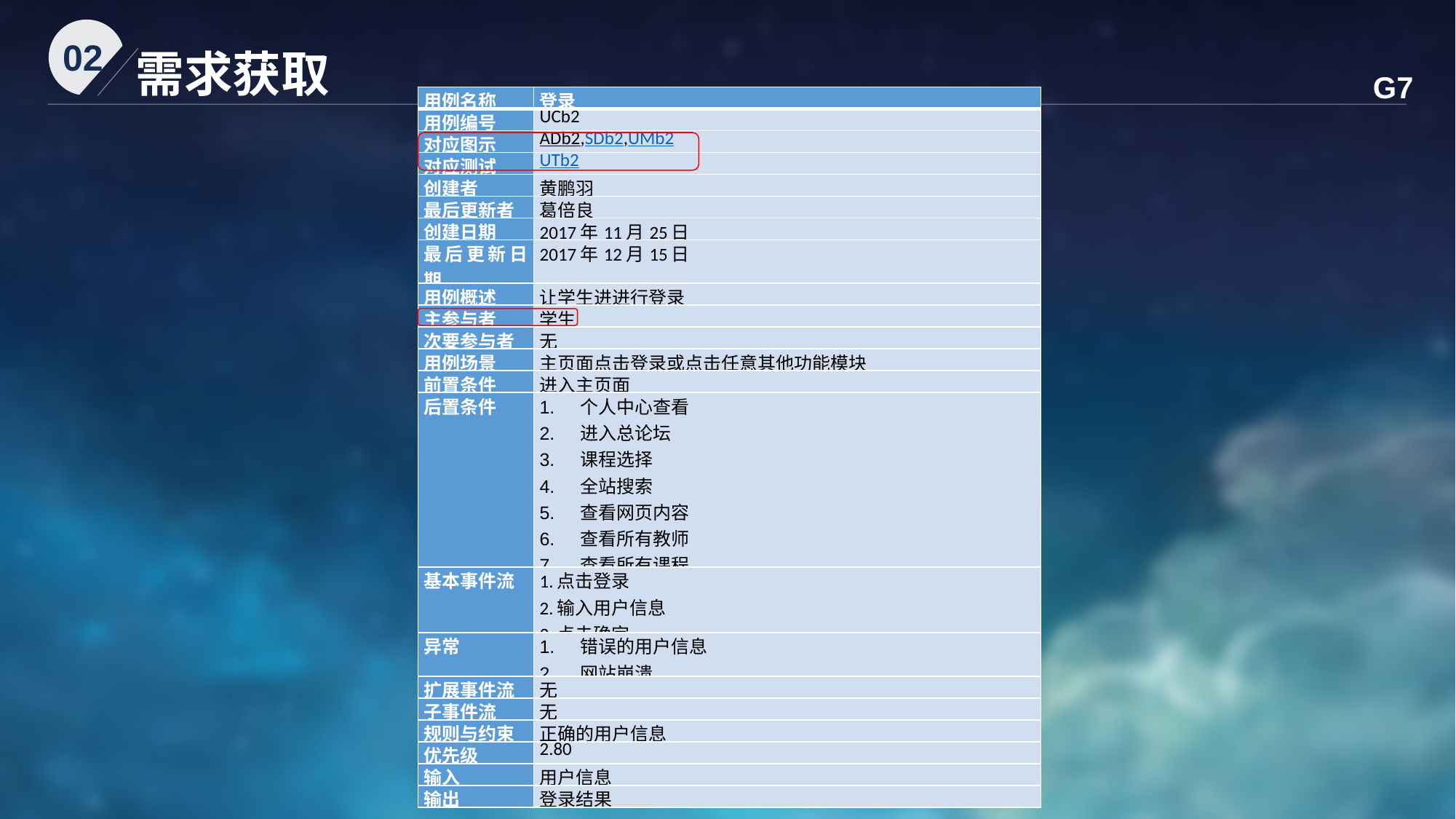

02
需求获取
G7
| 用例名称 | 登录 |
| --- | --- |
| 用例编号 | UCb2 |
| 对应图示 | ADb2,SDb2,UMb2 |
| 对应测试 | UTb2 |
| 创建者 | 黄鹏羽 |
| 最后更新者 | 葛倍良 |
| 创建日期 | 2017年11月25日 |
| 最后更新日期 | 2017年12月15日 |
| 用例概述 | 让学生进进行登录 |
| 主参与者 | 学生 |
| 次要参与者 | 无 |
| 用例场景 | 主页面点击登录或点击任意其他功能模块 |
| 前置条件 | 进入主页面 |
| 后置条件 | 个人中心查看 进入总论坛 课程选择 全站搜索 查看网页内容 查看所有教师 查看所有课程 注销 |
| 基本事件流 | 1.点击登录 2.输入用户信息 3.点击确定 |
| 异常 | 错误的用户信息 网站崩溃 |
| 扩展事件流 | 无 |
| 子事件流 | 无 |
| 规则与约束 | 正确的用户信息 |
| 优先级 | 2.80 |
| 输入 | 用户信息 |
| 输出 | 登录结果 |